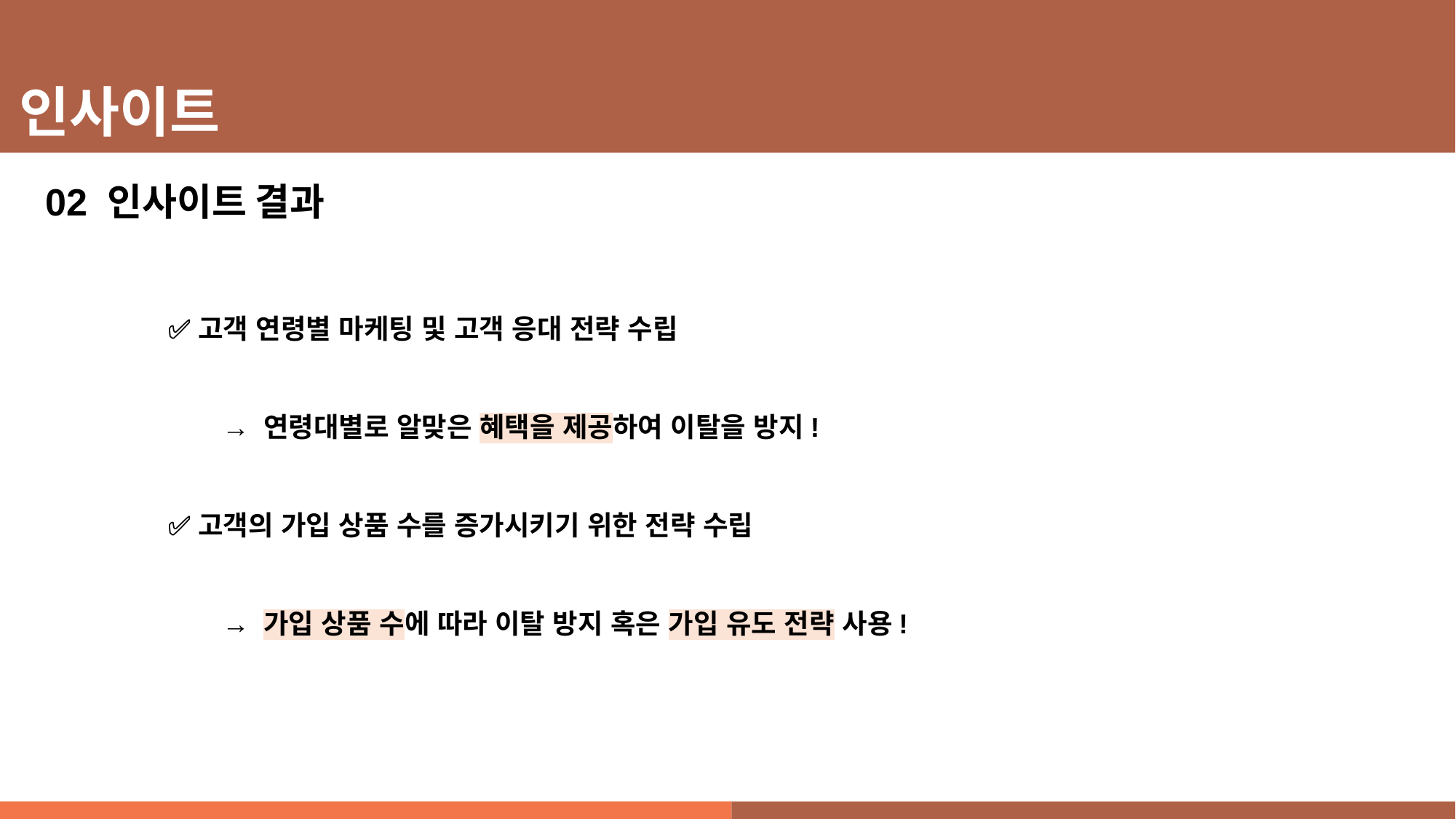

인사이트
02 인사이트 결과

✅고객 연령별 마케팅 및 고객 응대 전략 수립

→ 연령대별로 알맞은 혜택을 제공하여 이탈을 방지!

✅고객의 가입 상품 수를 증가시키기 위한 전략 수립

→ 가입 상품 수에 따라 이탈 방지 혹은 가입 유도 전략 사용!